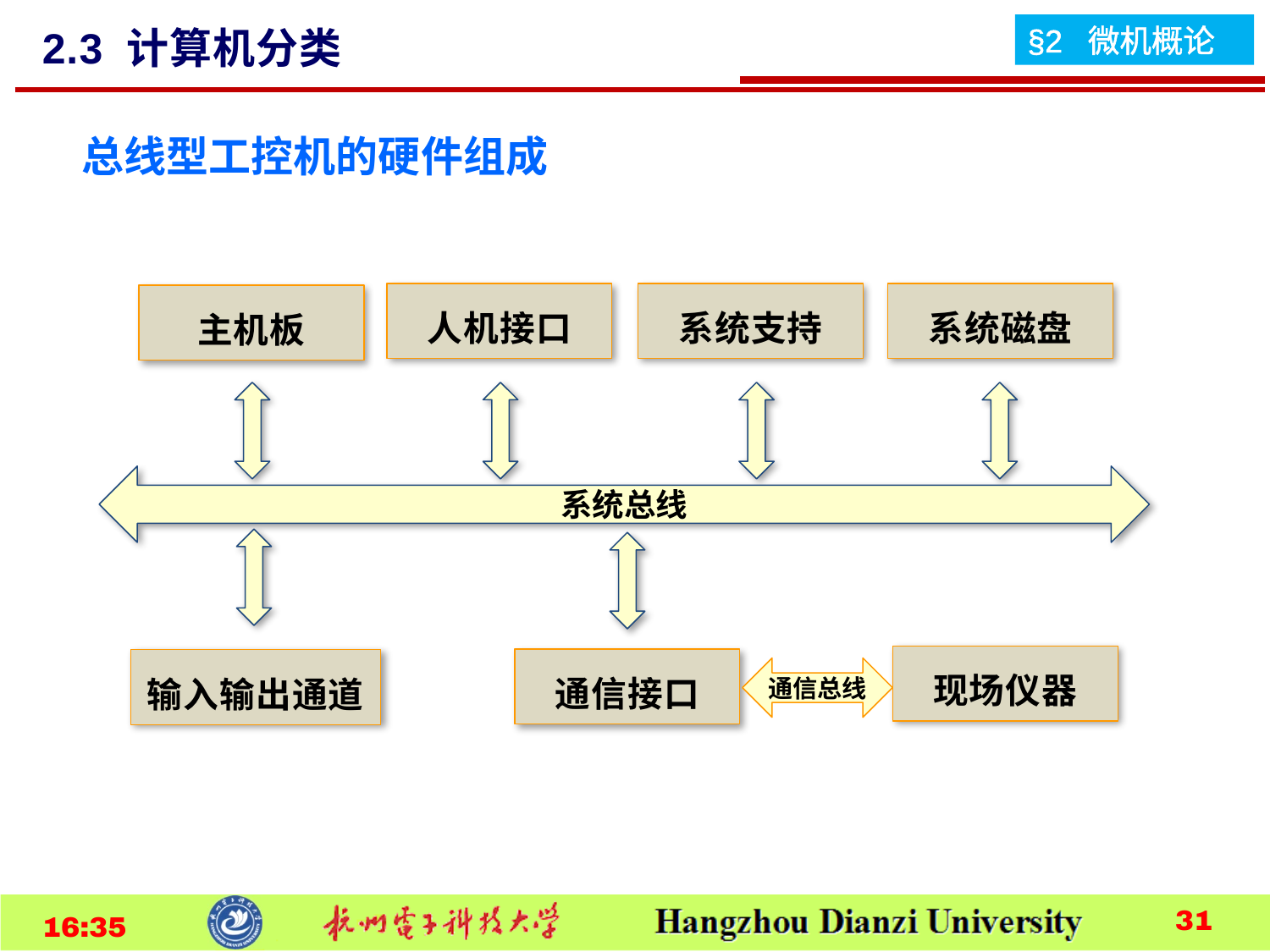

2.3 计算机分类
总线型工控机的硬件组成
主机板
系统磁盘
人机接口
系统支持

系统总线

现场仪器
通信接口
输入输出通道
通信总线